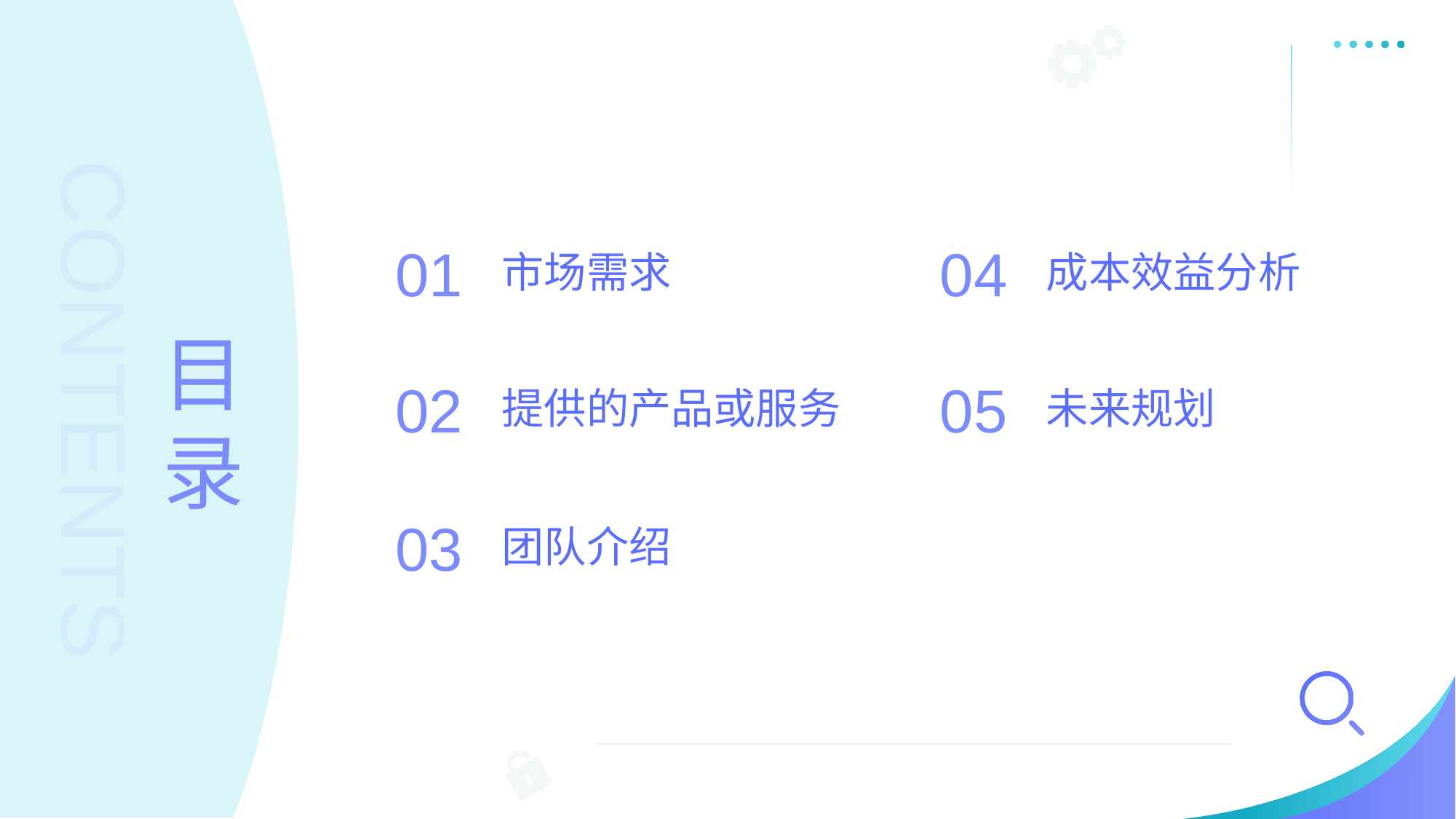

··

CONTENTS
市场需求
成本效益分析
01
04
目录
提供的产品或服务
未来规划
02
05
团队介绍
03